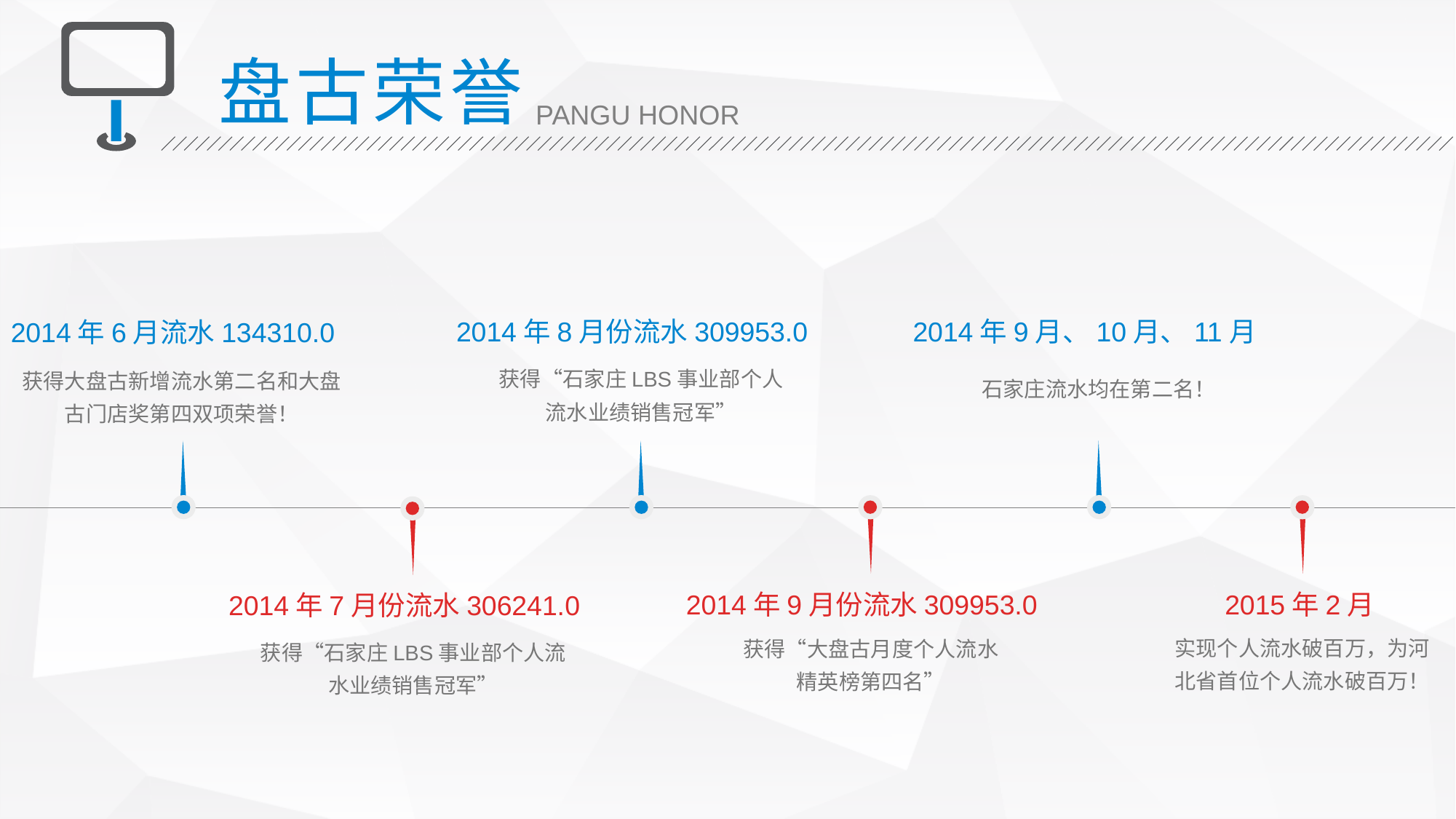

盘古荣誉
PANGU HONOR

2014年8月份流水309953.0
获得“石家庄LBS事业部个人流水业绩销售冠军”

2014年9月、10月、11月
石家庄流水均在第二名！

2014年6月流水134310.0
获得大盘古新增流水第二名和大盘古门店奖第四双项荣誉！

2014年9月份流水309953.0
获得“大盘古月度个人流水精英榜第四名”

2015年2月
实现个人流水破百万，为河北省首位个人流水破百万！

2014年7月份流水306241.0
获得“石家庄LBS事业部个人流水业绩销售冠军”